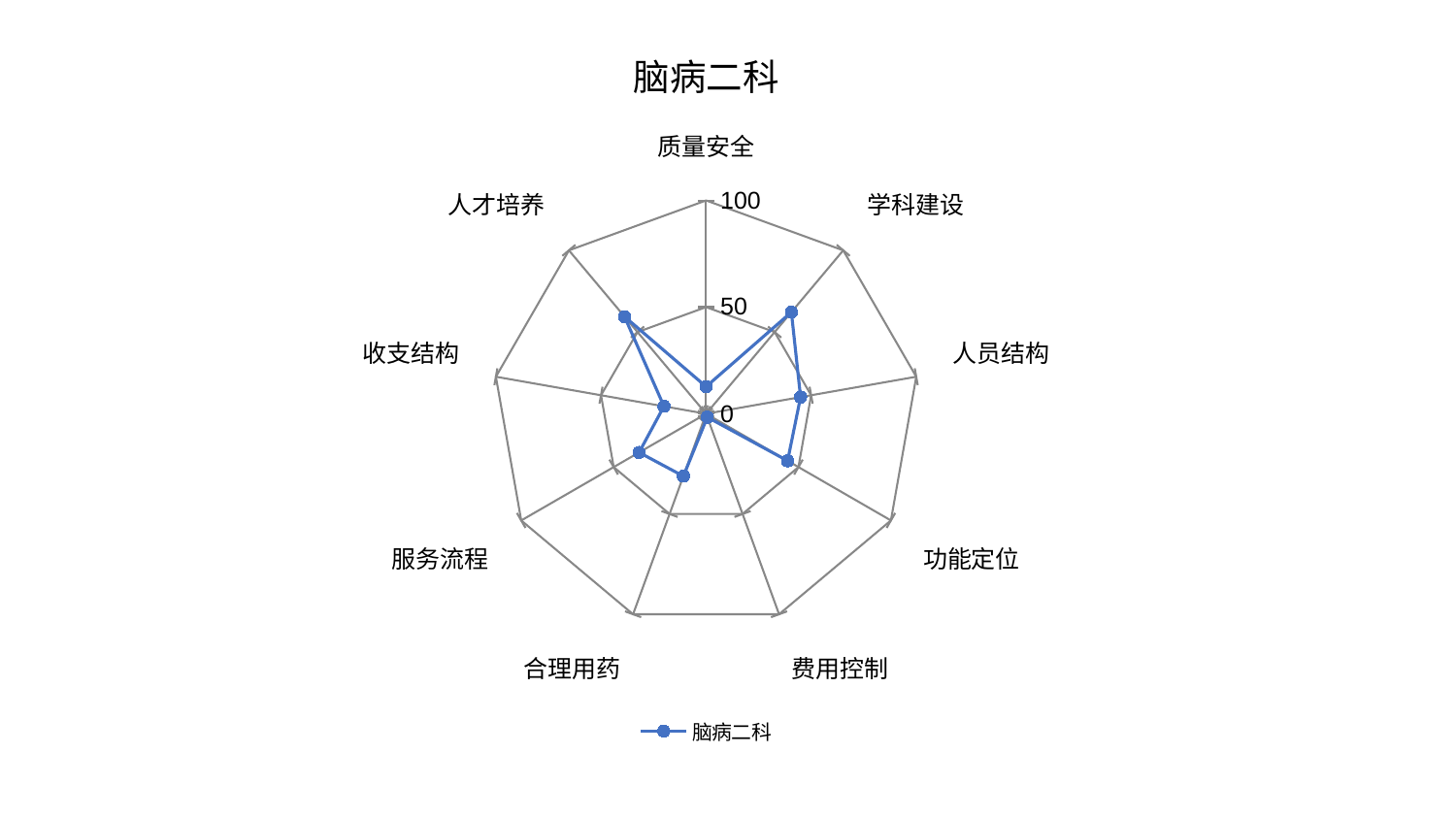

### Chart: 脑病二科

| Category | 脑病二科 |
|---|---|
| 质量安全 | 12.71548989247038 |
| 学科建设 | 62.20570442110864 |
| 人员结构 | 44.96780920219594 |
| 功能定位 | 44.12332600033684 |
| 费用控制 | 1.7091021434505558 |
| 合理用药 | 31.115322595521036 |
| 服务流程 | 36.264667627031756 |
| 收支结构 | 20.04149244046602 |
| 人才培养 | 59.45666670584776 |
121